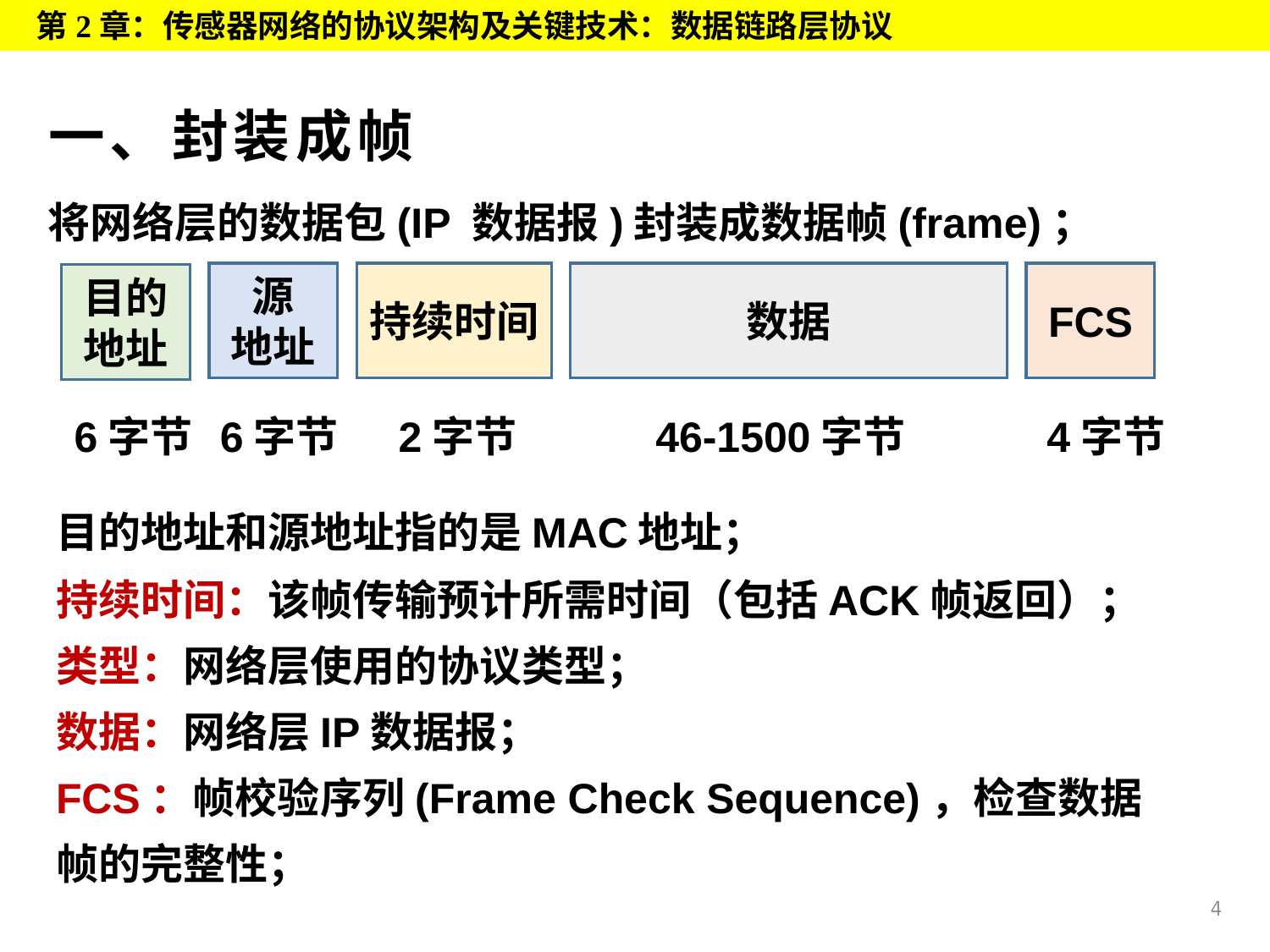

第2章：传感器网络的协议架构及关键技术：数据链路层协议
# 一、封装成帧
将网络层的数据包(IP 数据报)封装成数据帧(frame)；
源
地址
持续时间
数据
FCS
目的地址
6字节
6字节
2字节
46-1500字节
4字节
目的地址和源地址指的是MAC地址；
持续时间：该帧传输预计所需时间（包括ACK帧返回）；
类型：网络层使用的协议类型；
数据：网络层IP数据报；
FCS：帧校验序列(Frame Check Sequence)，检查数据帧的完整性；
4